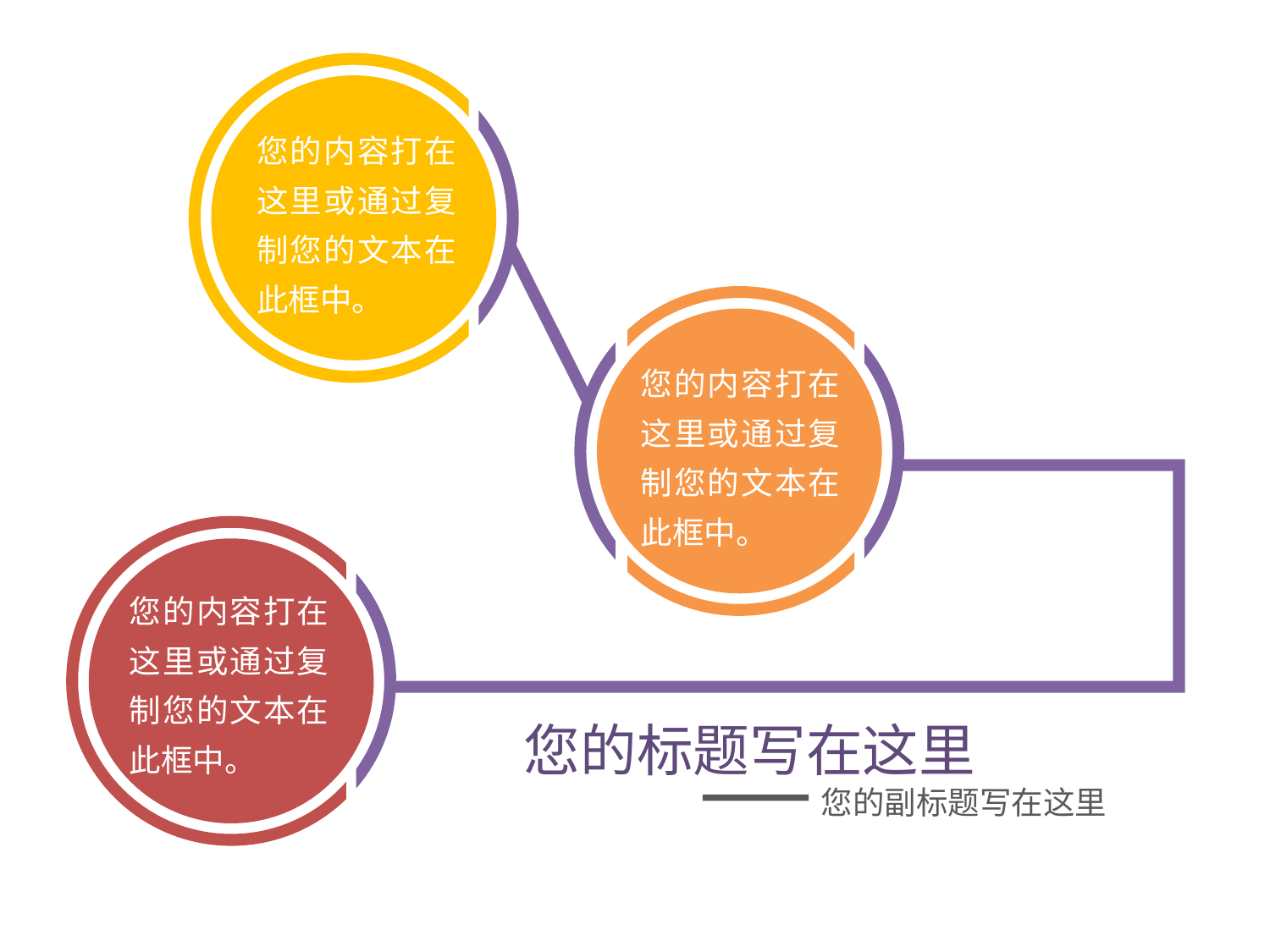

您的内容打在这里或通过复制您的文本在此框中。

您的内容打在这里或通过复制您的文本在此框中。

您的内容打在这里或通过复制您的文本在此框中。
您的标题写在这里
您的副标题写在这里